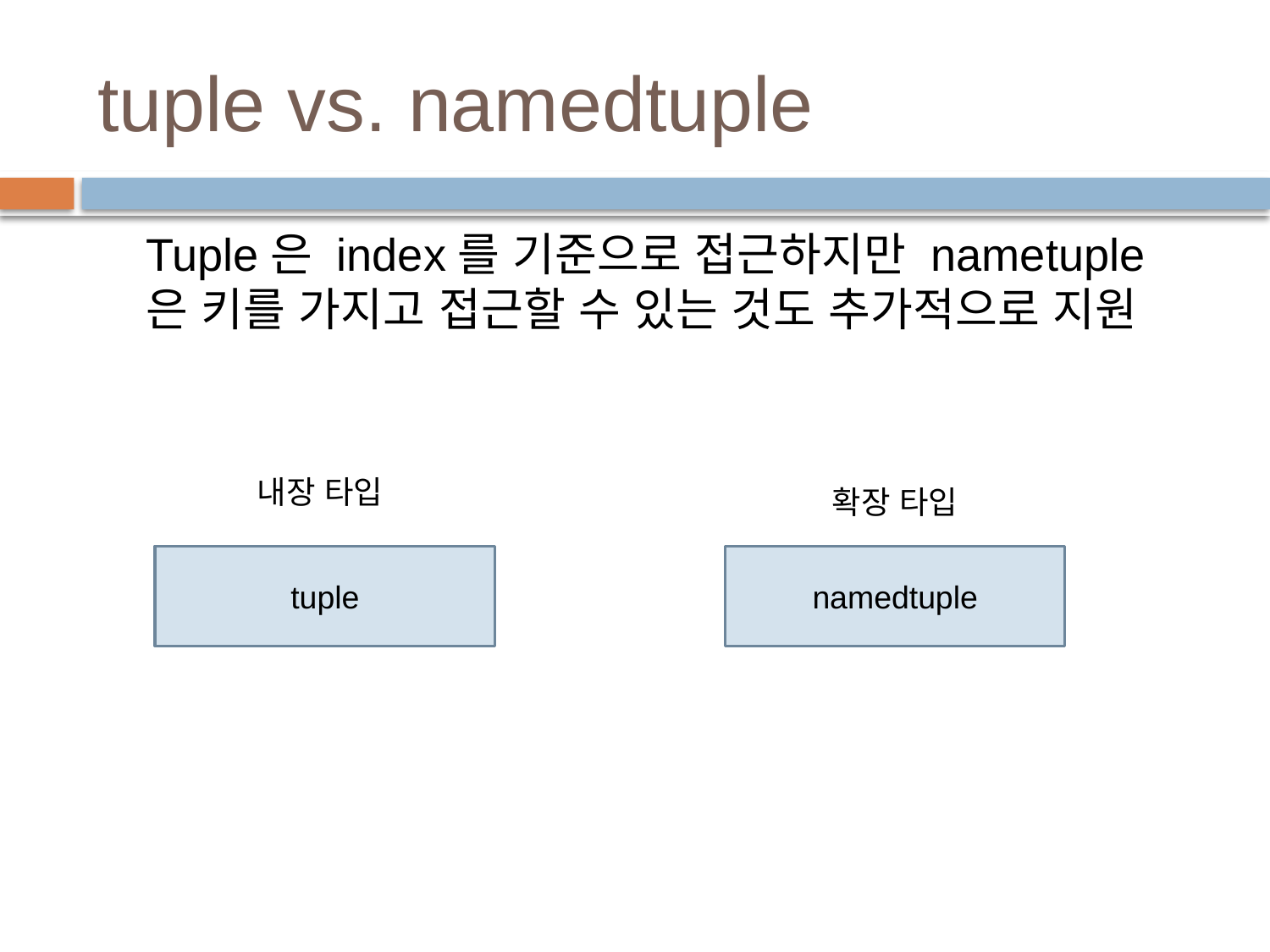

# tuple vs. namedtuple
Tuple은 index를 기준으로 접근하지만 nametuple은 키를 가지고 접근할 수 있는 것도 추가적으로 지원
내장 타입
확장 타입
tuple
namedtuple